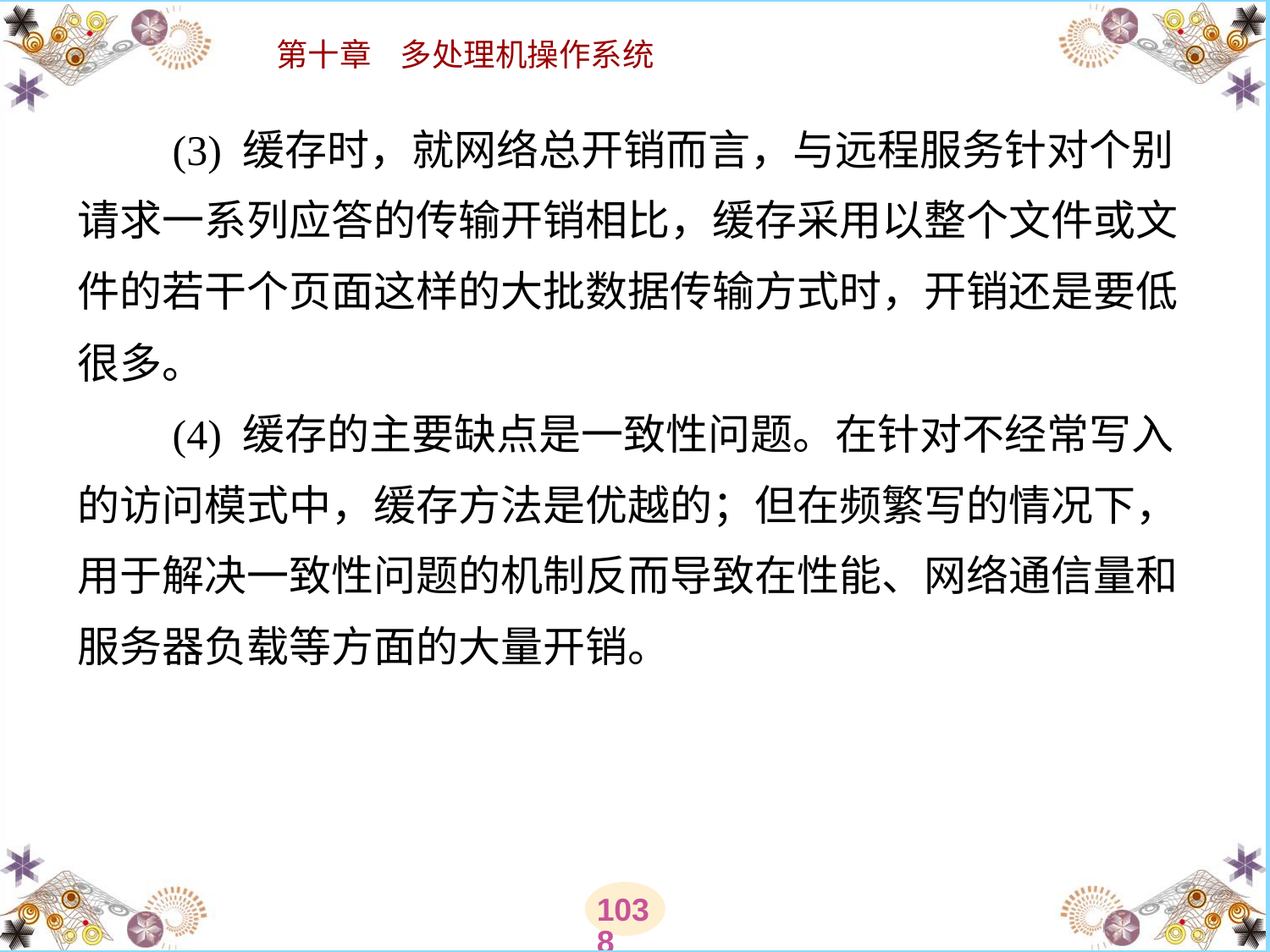

# (3) 缓存时，就网络总开销而言，与远程服务针对个别请求一系列应答的传输开销相比，缓存采用以整个文件或文件的若干个页面这样的大批数据传输方式时，开销还是要低很多。 　　(4) 缓存的主要缺点是一致性问题。在针对不经常写入的访问模式中，缓存方法是优越的；但在频繁写的情况下，用于解决一致性问题的机制反而导致在性能、网络通信量和服务器负载等方面的大量开销。